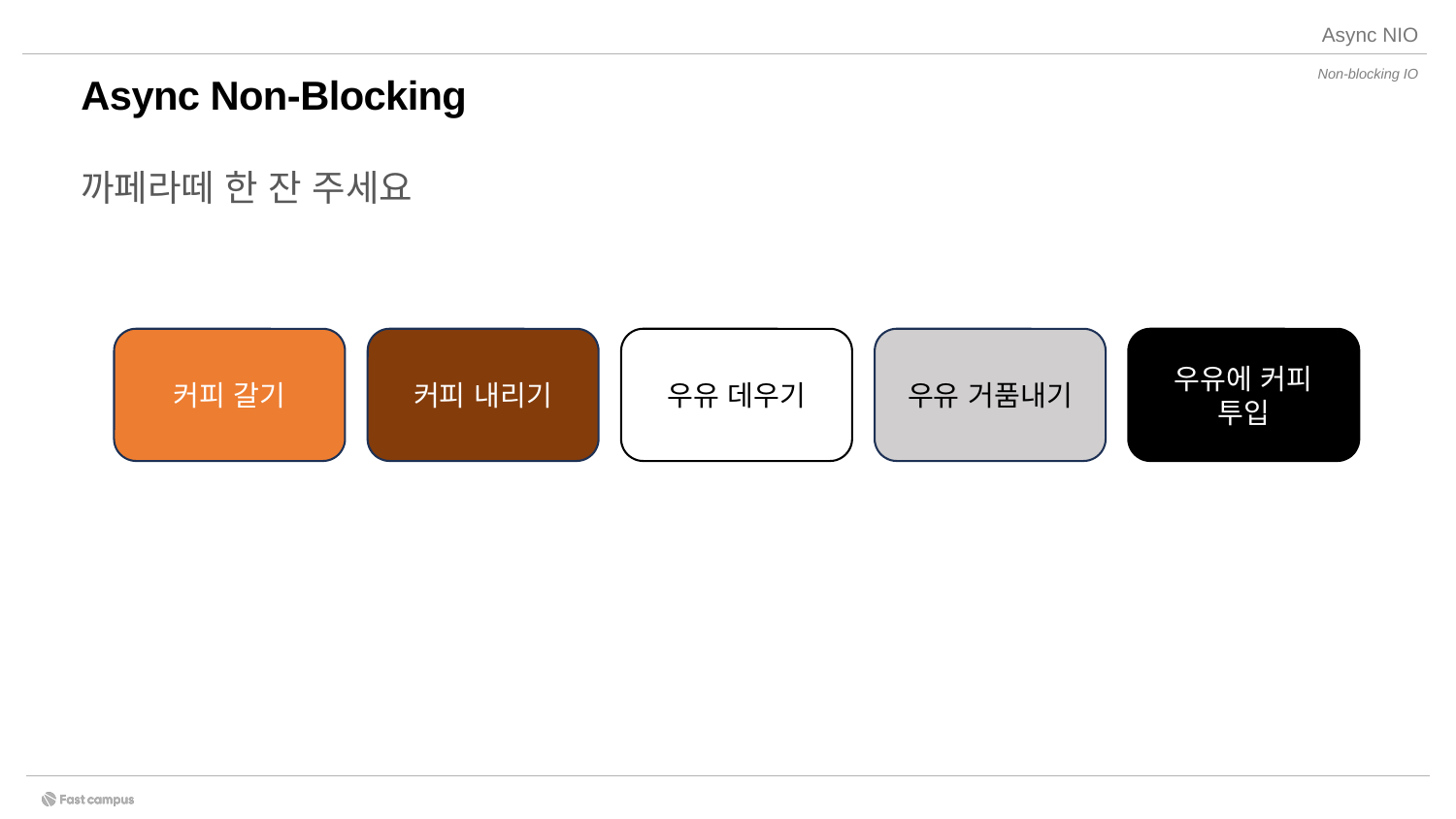

Async NIO
Non-blocking IO
# Async Non-Blocking
까페라떼 한 잔 주세요
커피 갈기
커피 내리기
우유 데우기
우유 거품내기
우유에 커피 투입